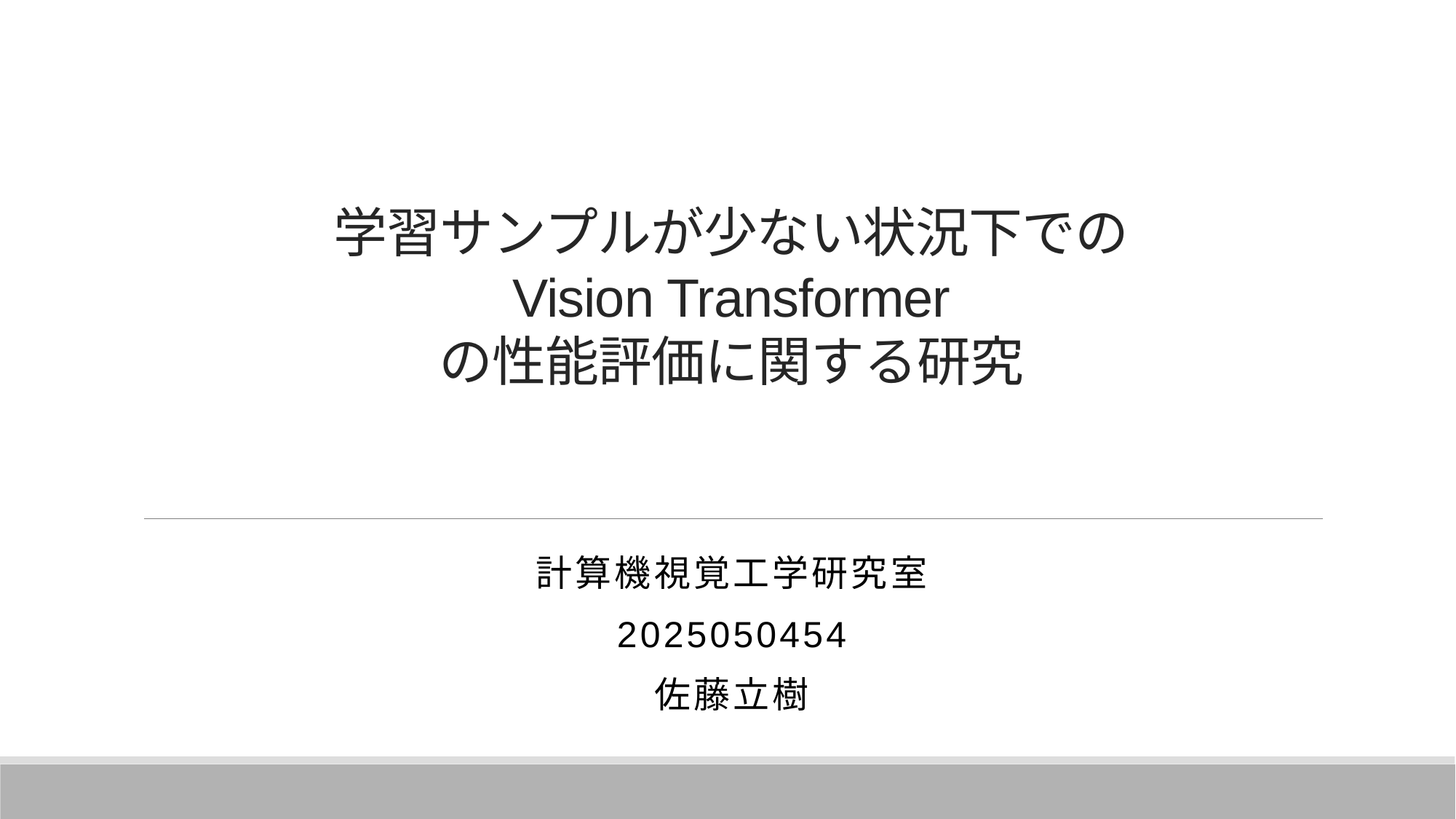

# 学習サンプルが少ない状況下での Vision Transformer の性能評価に関する研究
計算機視覚工学研究室
2025050454
佐藤立樹